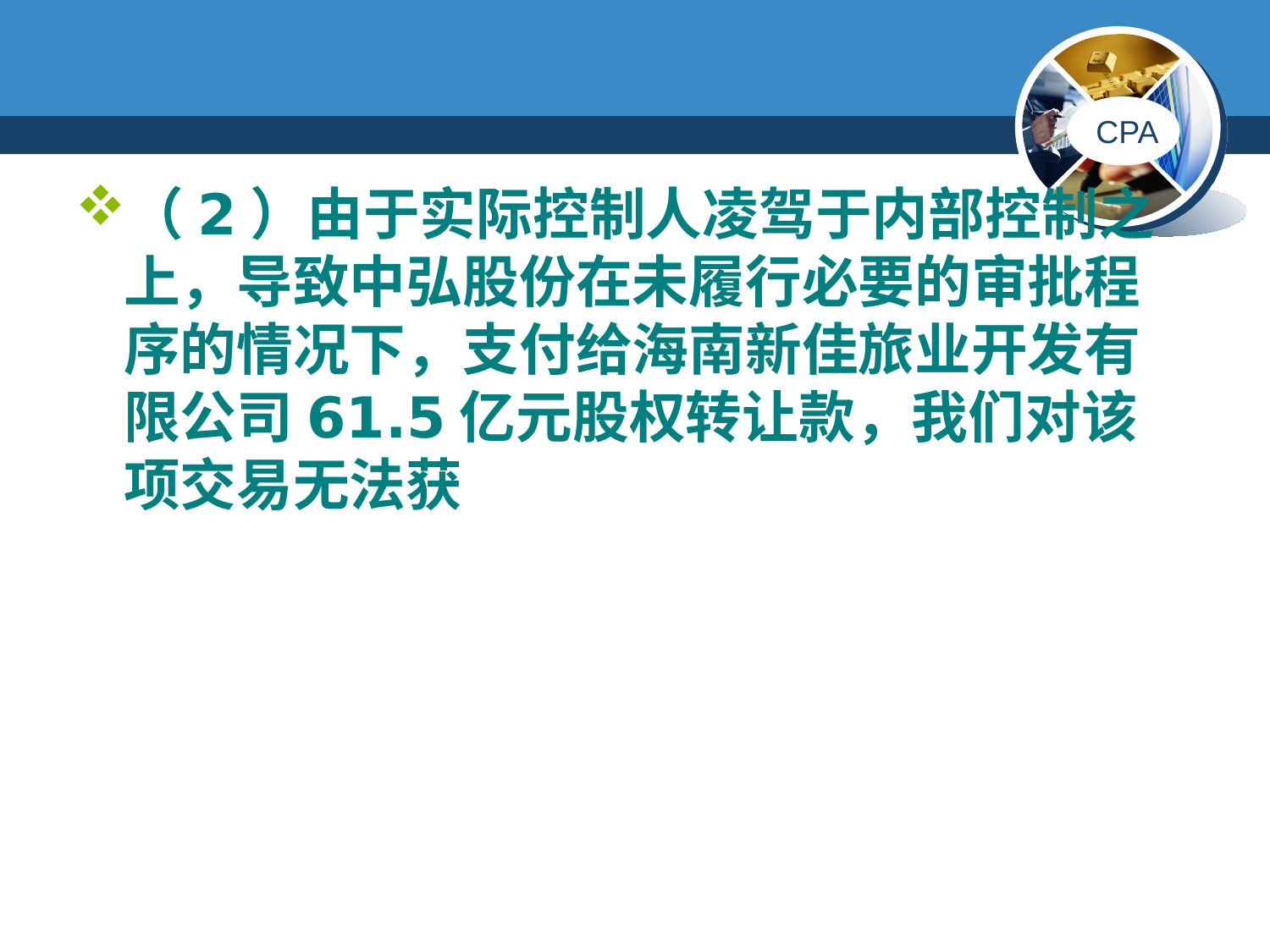

#
（2）由于实际控制人凌驾于内部控制之上，导致中弘股份在未履行必要的审批程序的情况下，支付给海南新佳旅业开发有限公司61.5亿元股权转让款，我们对该项交易无法获